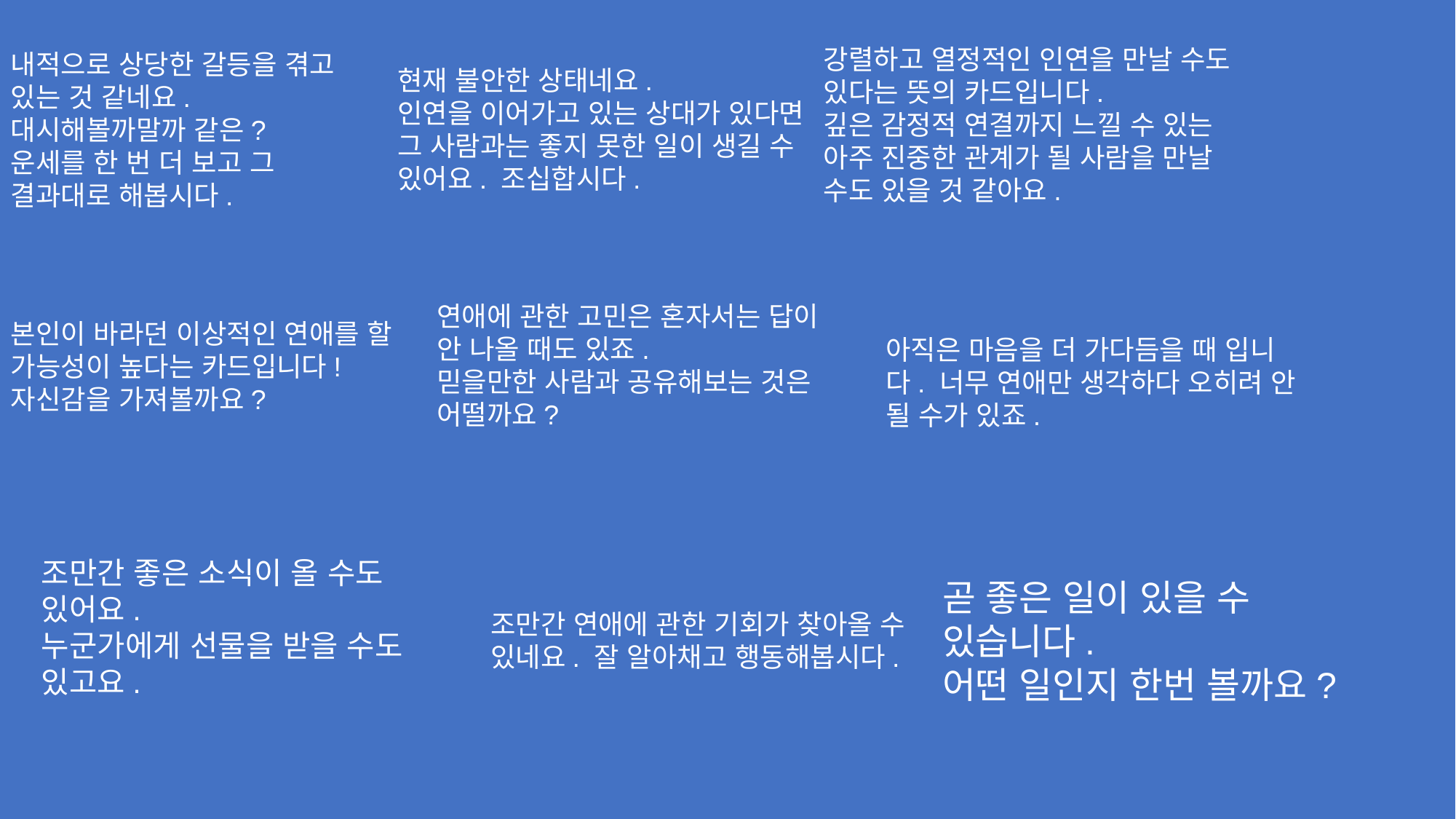

내적으로 상당한 갈등을 겪고 있는 것 같네요. 대시해볼까말까 같은?
운세를 한 번 더 보고 그 결과대로 해봅시다.
현재 불안한 상태네요.
인연을 이어가고 있는 상대가 있다면
그 사람과는 좋지 못한 일이 생길 수 있어요. 조십합시다.
강렬하고 열정적인 인연을 만날 수도 있다는 뜻의 카드입니다.
깊은 감정적 연결까지 느낄 수 있는 아주 진중한 관계가 될 사람을 만날 수도 있을 것 같아요.
연애에 관한 고민은 혼자서는 답이
안 나올 때도 있죠.
믿을만한 사람과 공유해보는 것은
어떨까요?
본인이 바라던 이상적인 연애를 할 가능성이 높다는 카드입니다!
자신감을 가져볼까요?
아직은 마음을 더 가다듬을 때 입니다. 너무 연애만 생각하다 오히려 안 될 수가 있죠.
조만간 좋은 소식이 올 수도 있어요.
누군가에게 선물을 받을 수도 있고요.
조만간 연애에 관한 기회가 찾아올 수
있네요. 잘 알아채고 행동해봅시다.
곧 좋은 일이 있을 수 있습니다.
어떤 일인지 한번 볼까요?